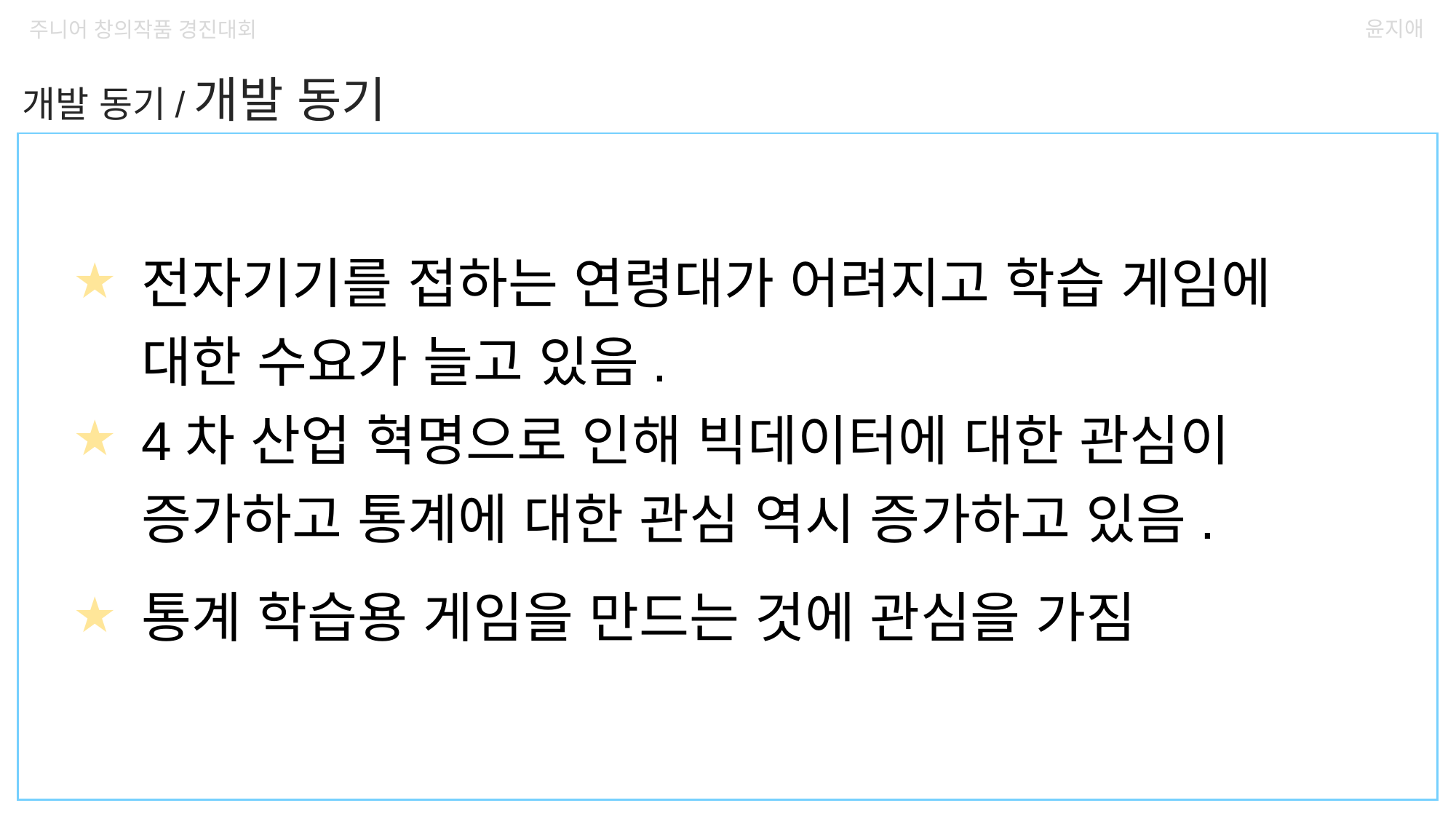

윤지애
주니어 창의작품 경진대회
개발 동기/개발 동기

전자기기를 접하는 연령대가 어려지고 학습 게임에 대한 수요가 늘고 있음.
4차 산업 혁명으로 인해 빅데이터에 대한 관심이 증가하고 통계에 대한 관심 역시 증가하고 있음.
통계 학습용 게임을 만드는 것에 관심을 가짐